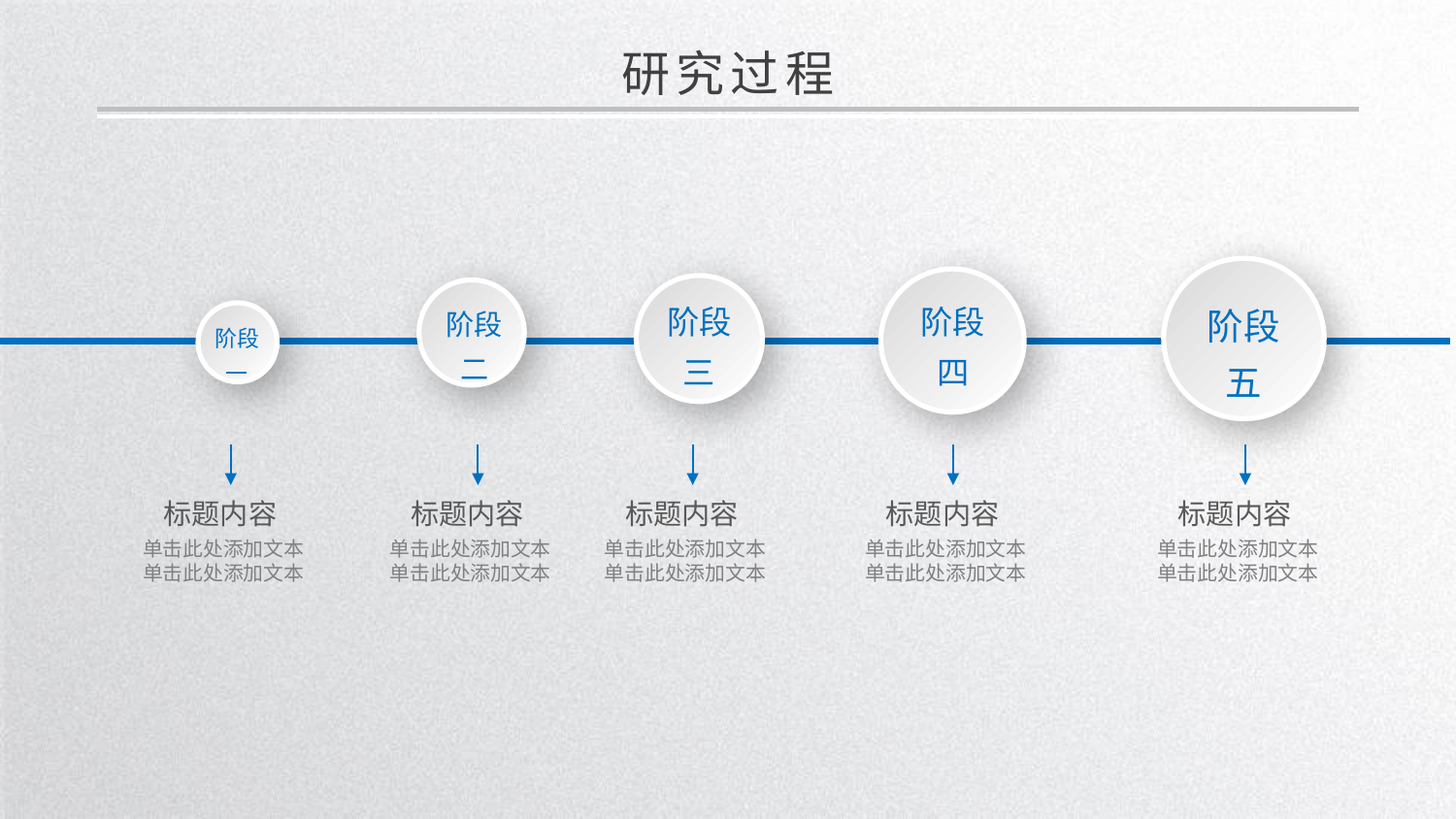

研究过程

阶段
五

阶段
四

阶段
三

阶段
二

阶段
一
标题内容
单击此处添加文本
单击此处添加文本
标题内容
单击此处添加文本
单击此处添加文本
标题内容
单击此处添加文本
单击此处添加文本
标题内容
单击此处添加文本
单击此处添加文本
标题内容
单击此处添加文本
单击此处添加文本